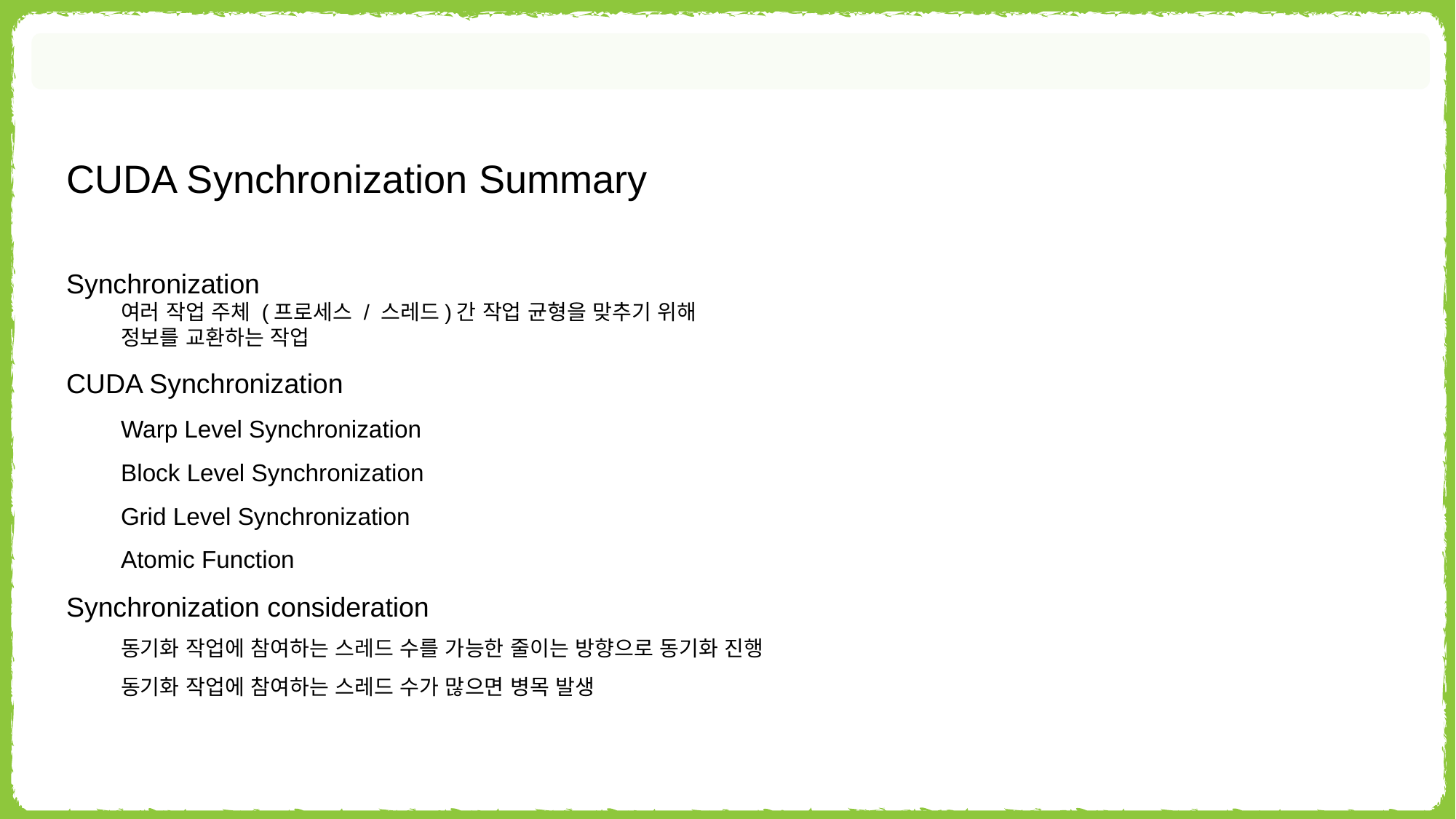

CUDA Synchronization Summary
Synchronization
여러 작업 주체 (프로세스 / 스레드)간 작업 균형을 맞추기 위해
정보를 교환하는 작업
CUDA Synchronization
Warp Level Synchronization
Block Level Synchronization
Grid Level Synchronization
Atomic Function
Synchronization consideration
동기화 작업에 참여하는 스레드 수를 가능한 줄이는 방향으로 동기화 진행
동기화 작업에 참여하는 스레드 수가 많으면 병목 발생